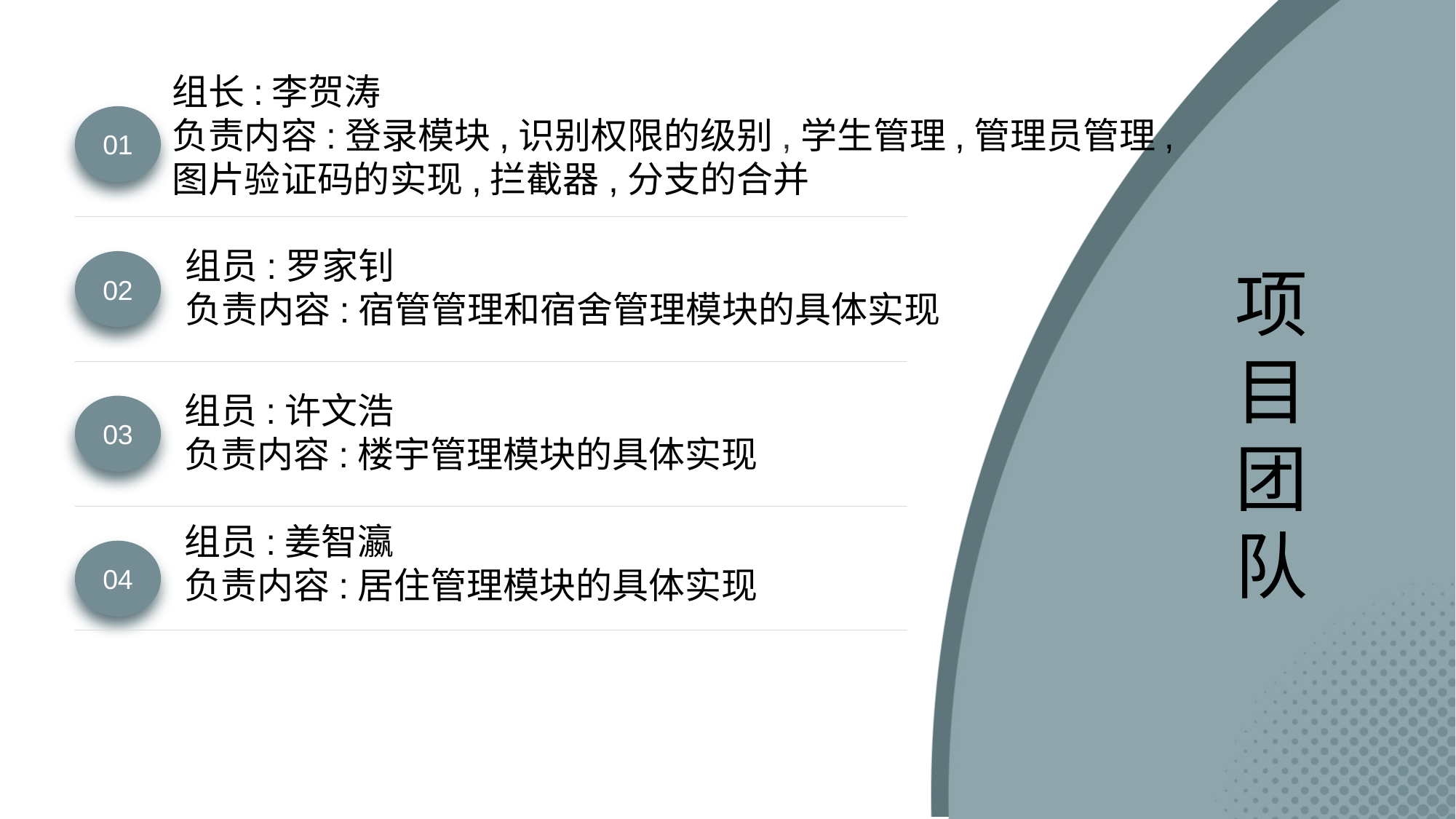

组长:李贺涛
负责内容:登录模块,识别权限的级别,学生管理,管理员管理,
图片验证码的实现,拦截器,分支的合并
01
02
03
04
组员:罗家钊
负责内容:宿管管理和宿舍管理模块的具体实现

项目团队
组员:许文浩
负责内容:楼宇管理模块的具体实现

组员:姜智瀛
负责内容:居住管理模块的具体实现